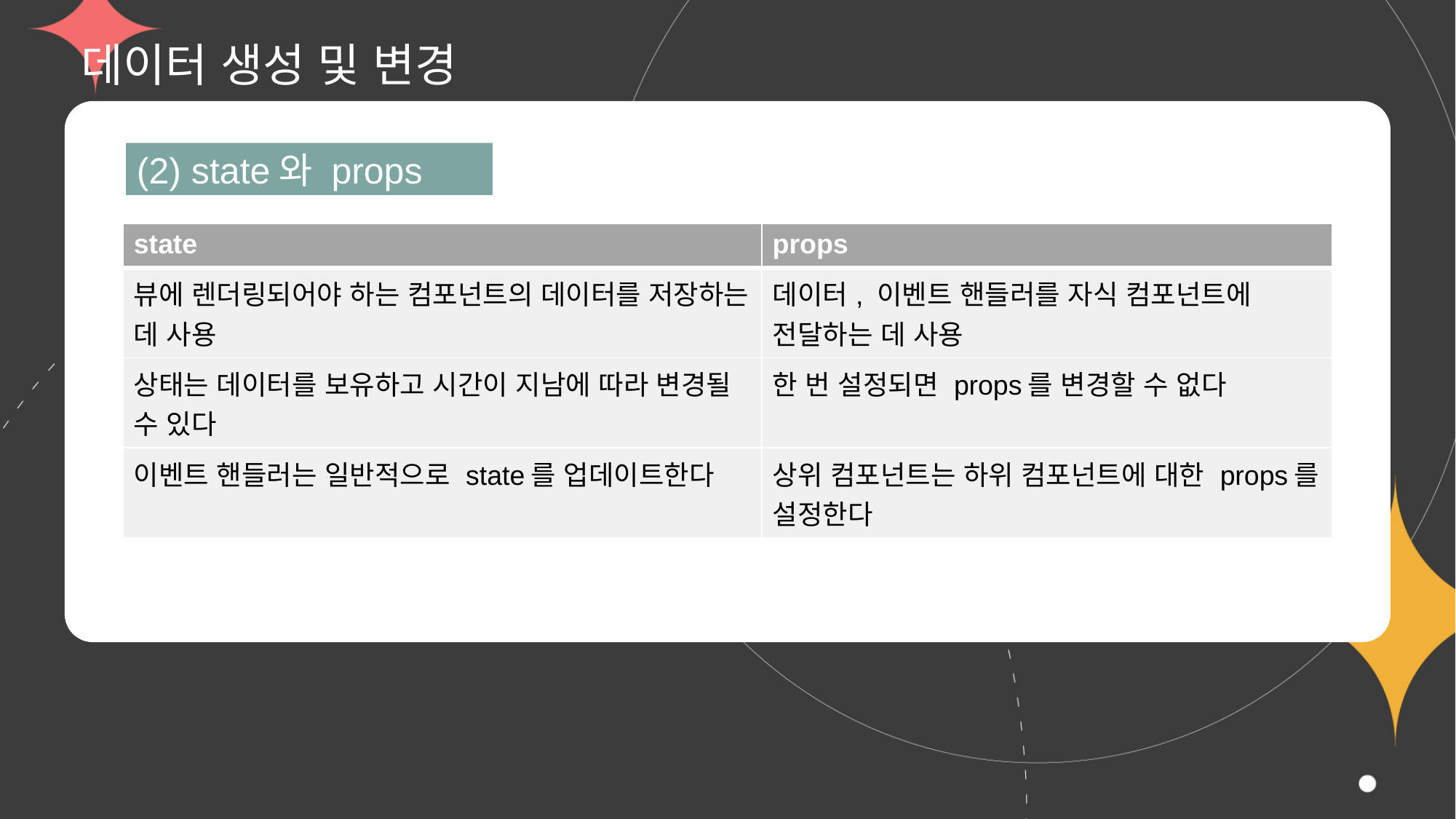

# 데이터 생성 및 변경
(2) state와 props
| state | props |
| --- | --- |
| 뷰에 렌더링되어야 하는 컴포넌트의 데이터를 저장하는 데 사용 | 데이터, 이벤트 핸들러를 자식 컴포넌트에 전달하는 데 사용 |
| 상태는 데이터를 보유하고 시간이 지남에 따라 변경될 수 있다 | 한 번 설정되면 props를 변경할 수 없다 |
| 이벤트 핸들러는 일반적으로 state를 업데이트한다 | 상위 컴포넌트는 하위 컴포넌트에 대한 props를 설정한다 |